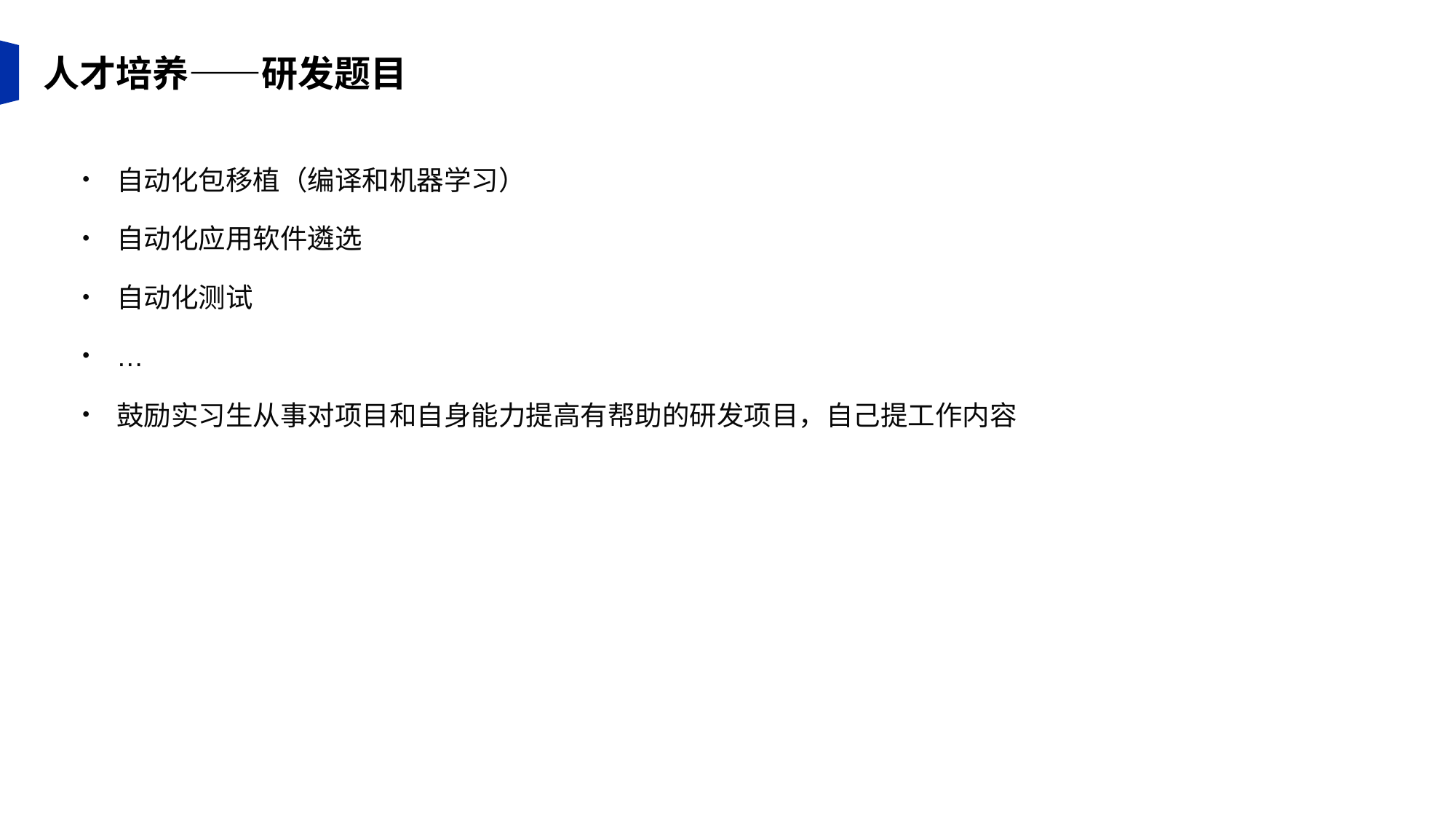

人才培养——研发题目

自动化包移植（编译和机器学习）
自动化应用软件遴选
自动化测试
…
鼓励实习生从事对项目和自身能力提高有帮助的研发项目，自己提工作内容